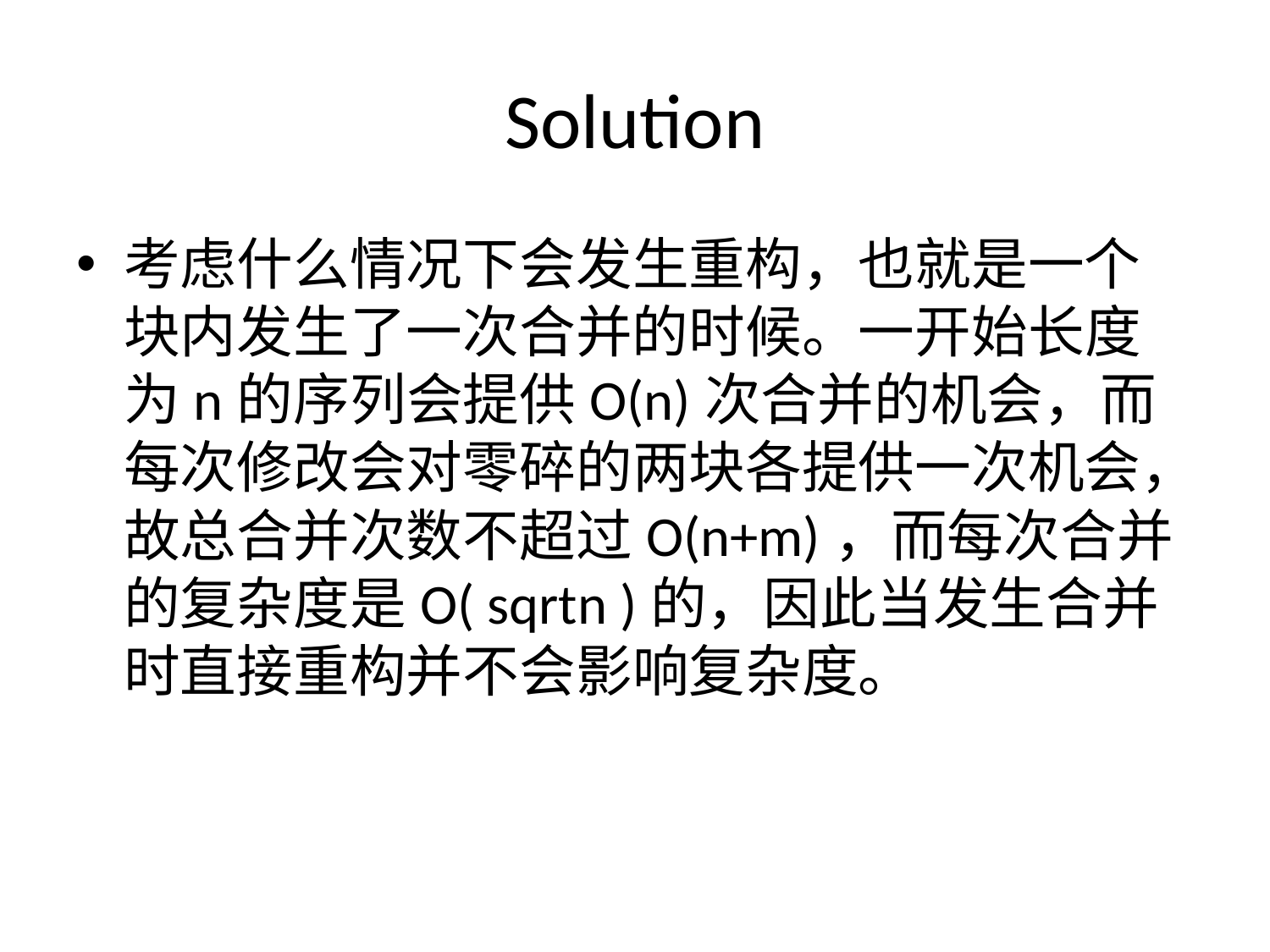

# Solution
考虑什么情况下会发生重构，也就是一个块内发生了一次合并的时候。一开始长度为n的序列会提供O(n)次合并的机会，而每次修改会对零碎的两块各提供一次机会，故总合并次数不超过O(n+m)，而每次合并的复杂度是O( sqrtn )的，因此当发生合并时直接重构并不会影响复杂度。